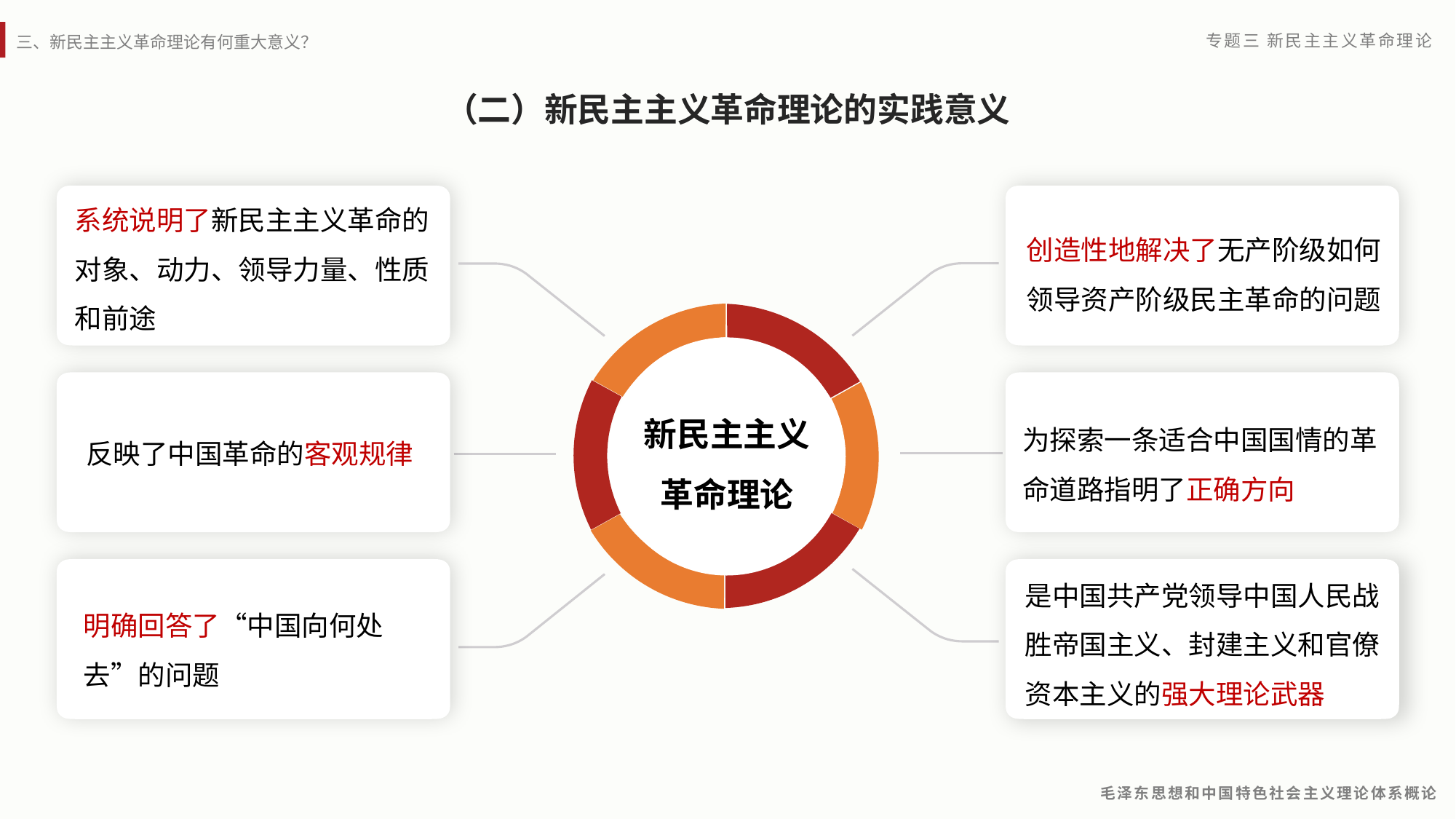

（二）新民主主义革命理论的实践意义
系统说明了新民主主义革命的对象、动力、领导力量、性质和前途

创造性地解决了无产阶级如何领导资产阶级民主革命的问题

新民主主义革命理论

为探索一条适合中国国情的革命道路指明了正确方向
反映了中国革命的客观规律

是中国共产党领导中国人民战胜帝国主义、封建主义和官僚资本主义的强大理论武器

明确回答了“中国向何处去”的问题